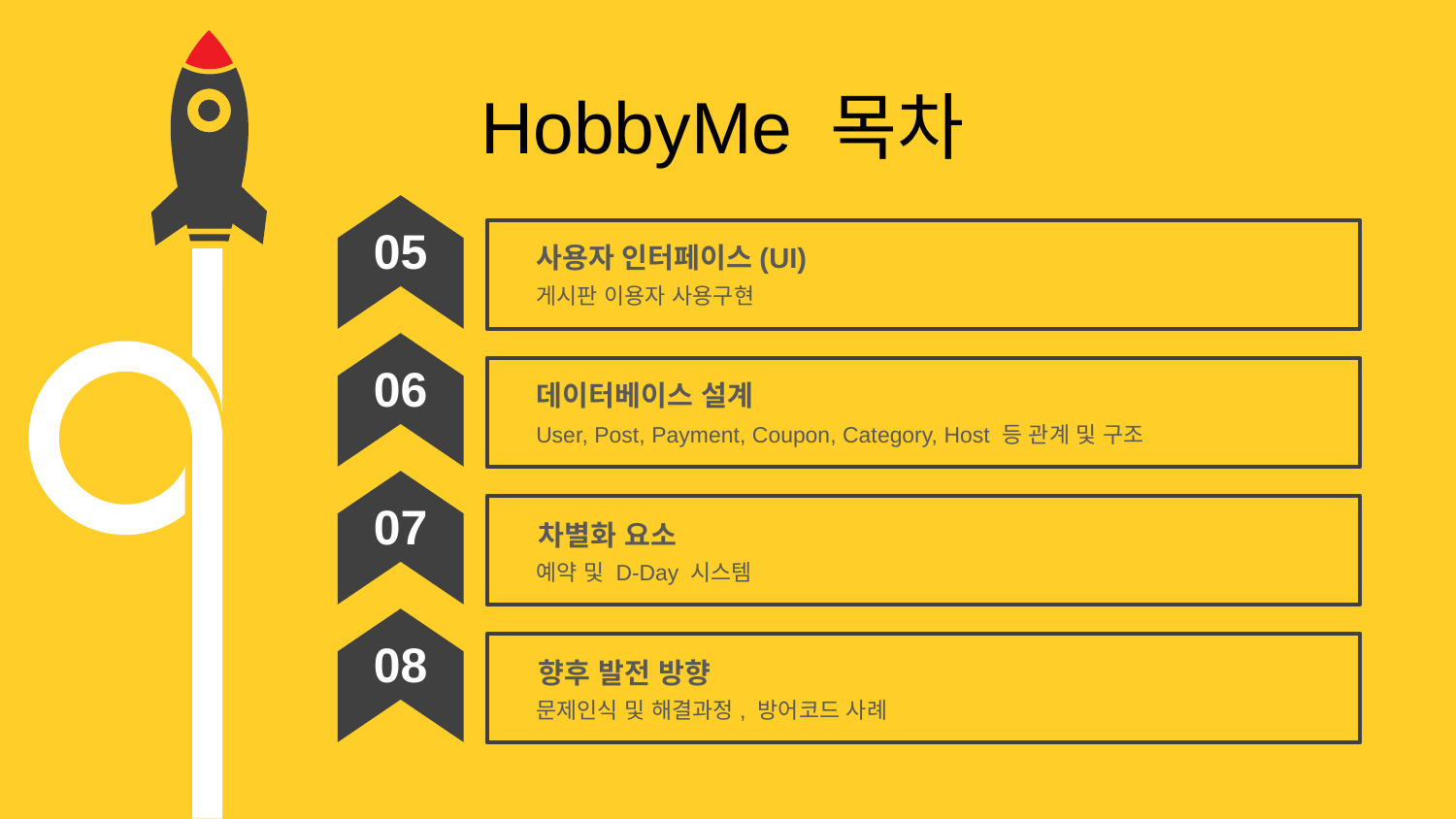

HobbyMe 목차

05

사용자 인터페이스(UI)
게시판 이용자 사용구현

06

데이터베이스 설계
User, Post, Payment, Coupon, Category, Host 등 관계 및 구조

07

차별화 요소

예약 및 D-Day 시스템

08

향후 발전 방향

문제인식 및 해결과정, 방어코드 사례